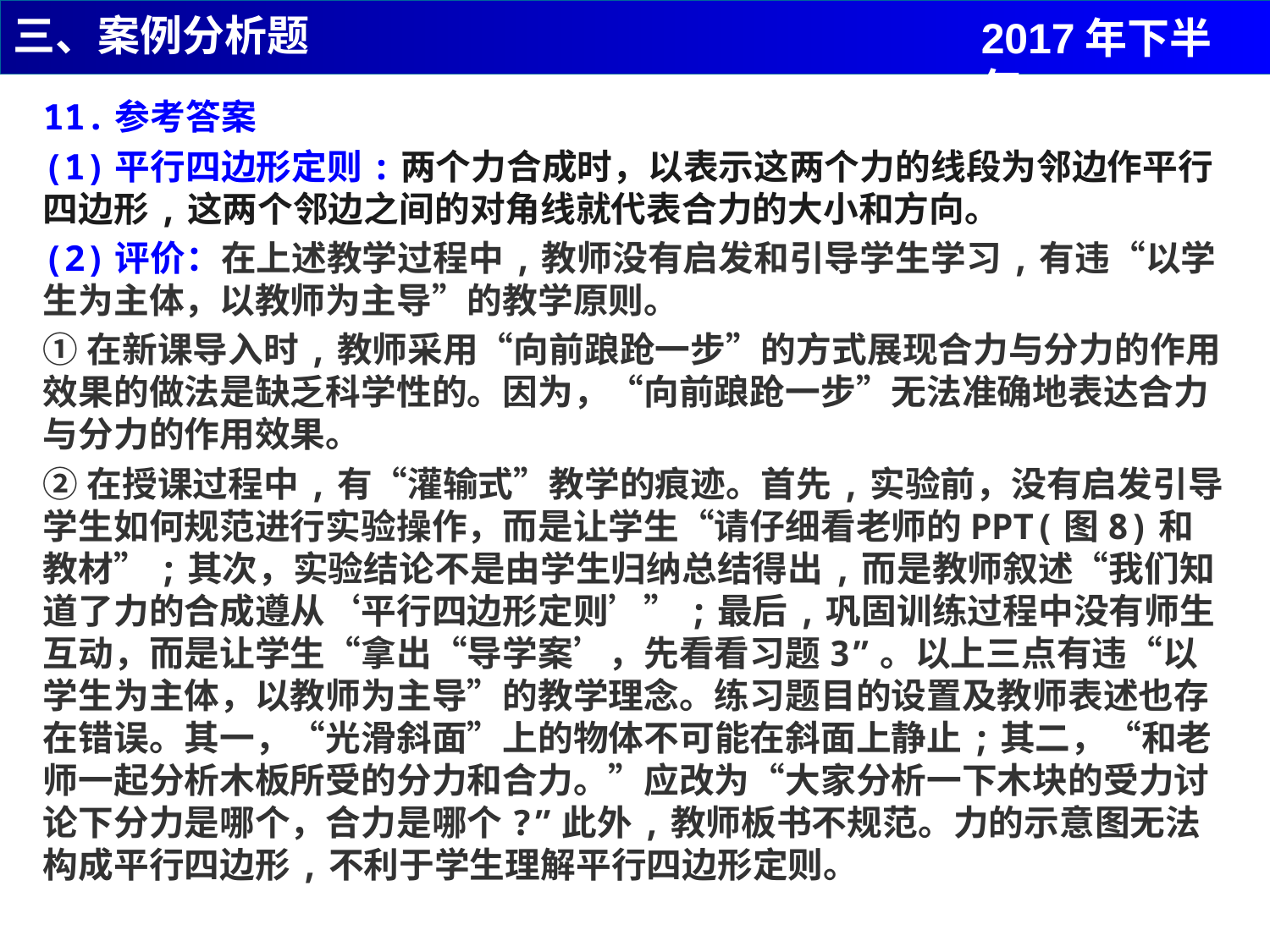

三、案例分析题
2017年下半年
11.参考答案
(1)平行四边形定则:两个力合成时，以表示这两个力的线段为邻边作平行四边形,这两个邻边之间的对角线就代表合力的大小和方向。
(2)评价：在上述教学过程中,教师没有启发和引导学生学习,有违“以学生为主体，以教师为主导”的教学原则。
①在新课导入时,教师采用“向前踉跄一步”的方式展现合力与分力的作用效果的做法是缺乏科学性的。因为，“向前踉跄一步”无法准确地表达合力与分力的作用效果。
②在授课过程中,有“灌输式”教学的痕迹。首先,实验前，没有启发引导学生如何规范进行实验操作，而是让学生“请仔细看老师的PPT(图8)和教材”;其次，实验结论不是由学生归纳总结得出,而是教师叙述“我们知道了力的合成遵从‘平行四边形定则’”;最后,巩固训练过程中没有师生互动，而是让学生“拿出“导学案’，先看看习题3”。以上三点有违“以学生为主体，以教师为主导”的教学理念。练习题目的设置及教师表述也存在错误。其一，“光滑斜面”上的物体不可能在斜面上静止;其二，“和老师一起分析木板所受的分力和合力。”应改为“大家分析一下木块的受力讨论下分力是哪个，合力是哪个?”此外,教师板书不规范。力的示意图无法构成平行四边形,不利于学生理解平行四边形定则。